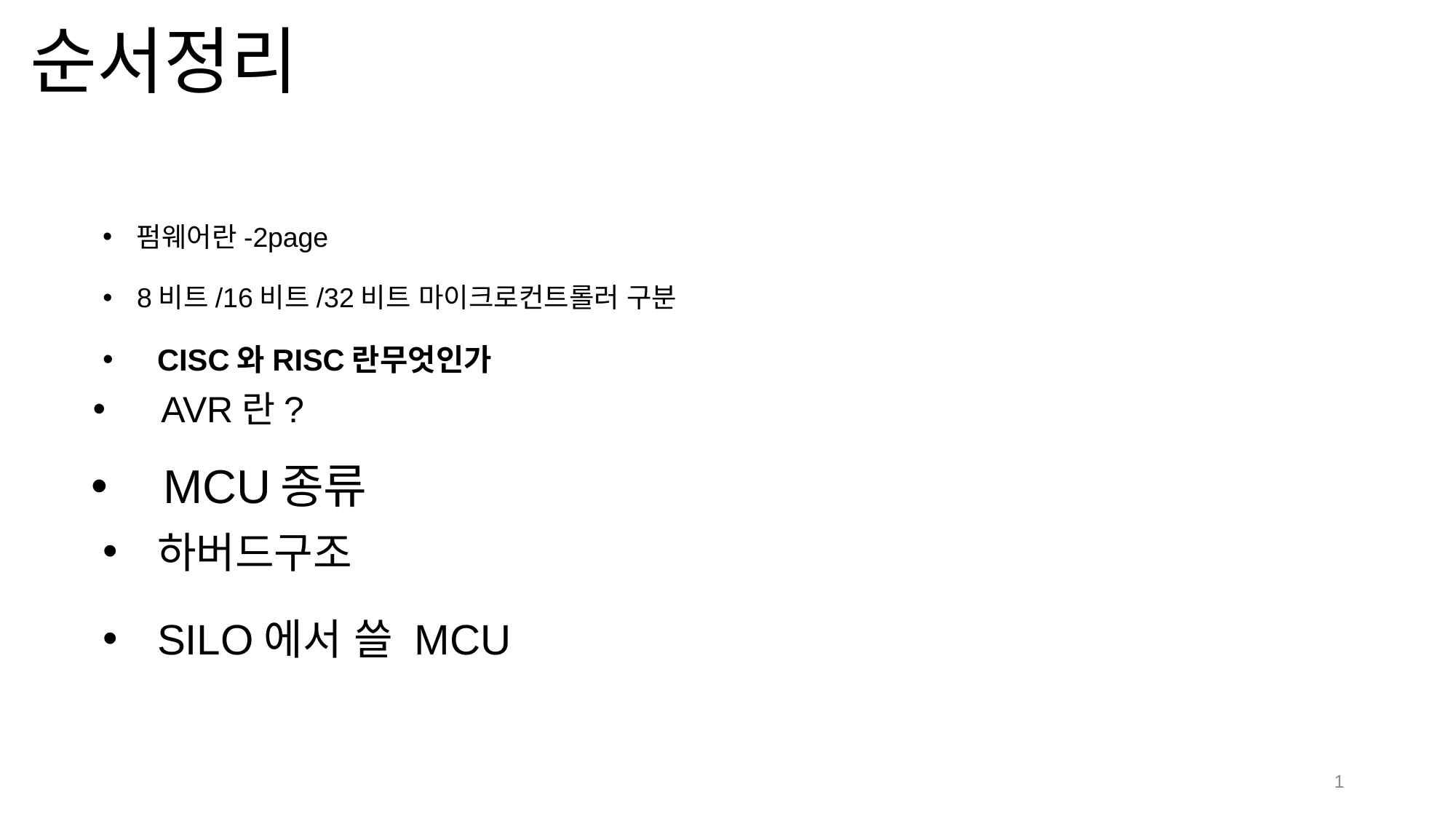

순서정리
펌웨어란-2page

8비트/16비트/32비트 마이크로컨트롤러 구분
CISC와RISC란무엇인가
AVR란?
MCU종류
하버드구조
SILO에서 쓸 MCU
1